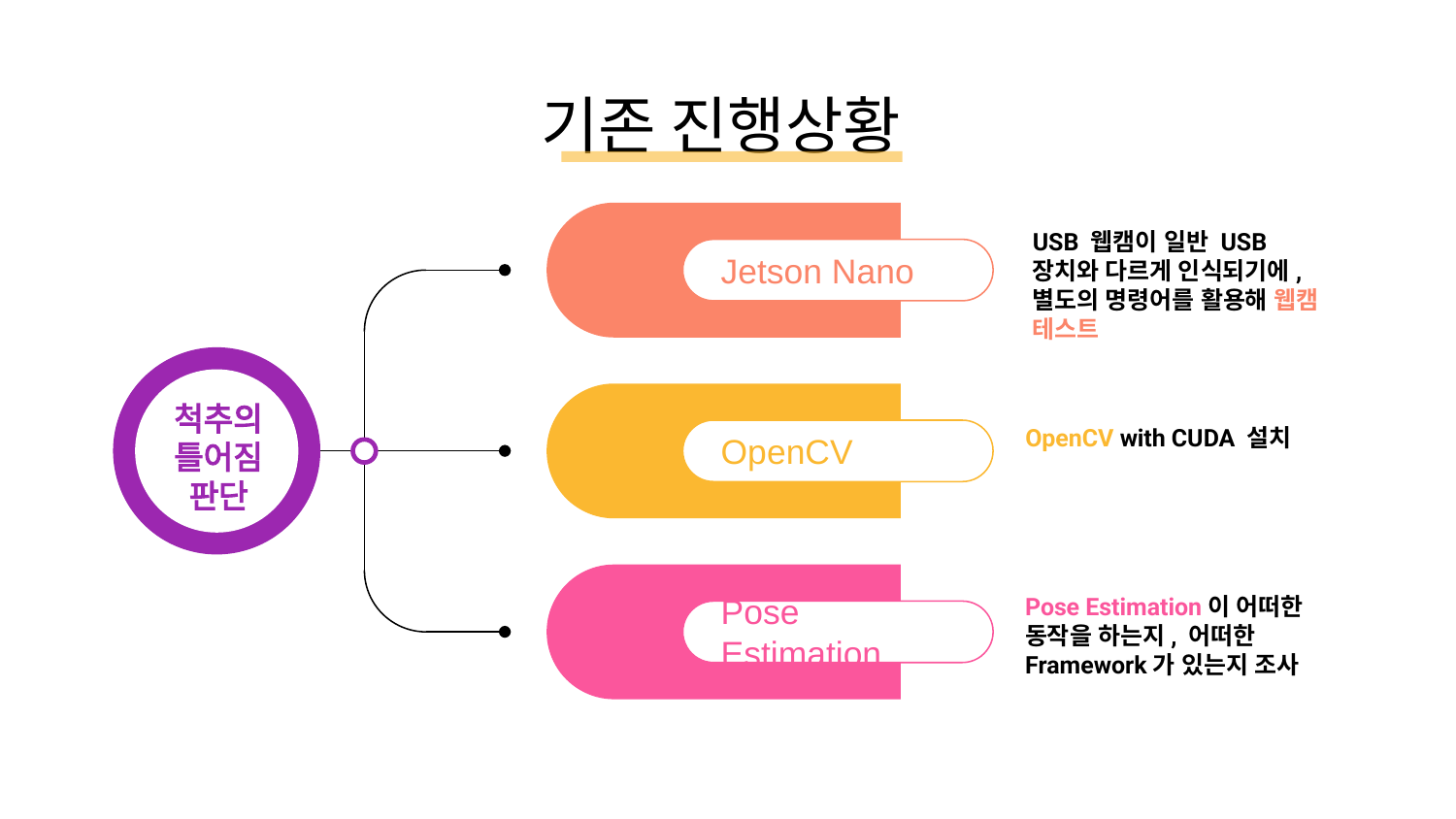

# 기존 진행상황

USB 웹캠이 일반 USB 장치와 다르게 인식되기에, 별도의 명령어를 활용해 웹캠 테스트
Jetson Nano

척추의 틀어짐 판단

OpenCV with CUDA 설치
OpenCV

Pose Estimation이 어떠한 동작을 하는지, 어떠한 Framework가 있는지 조사
Pose Estimation